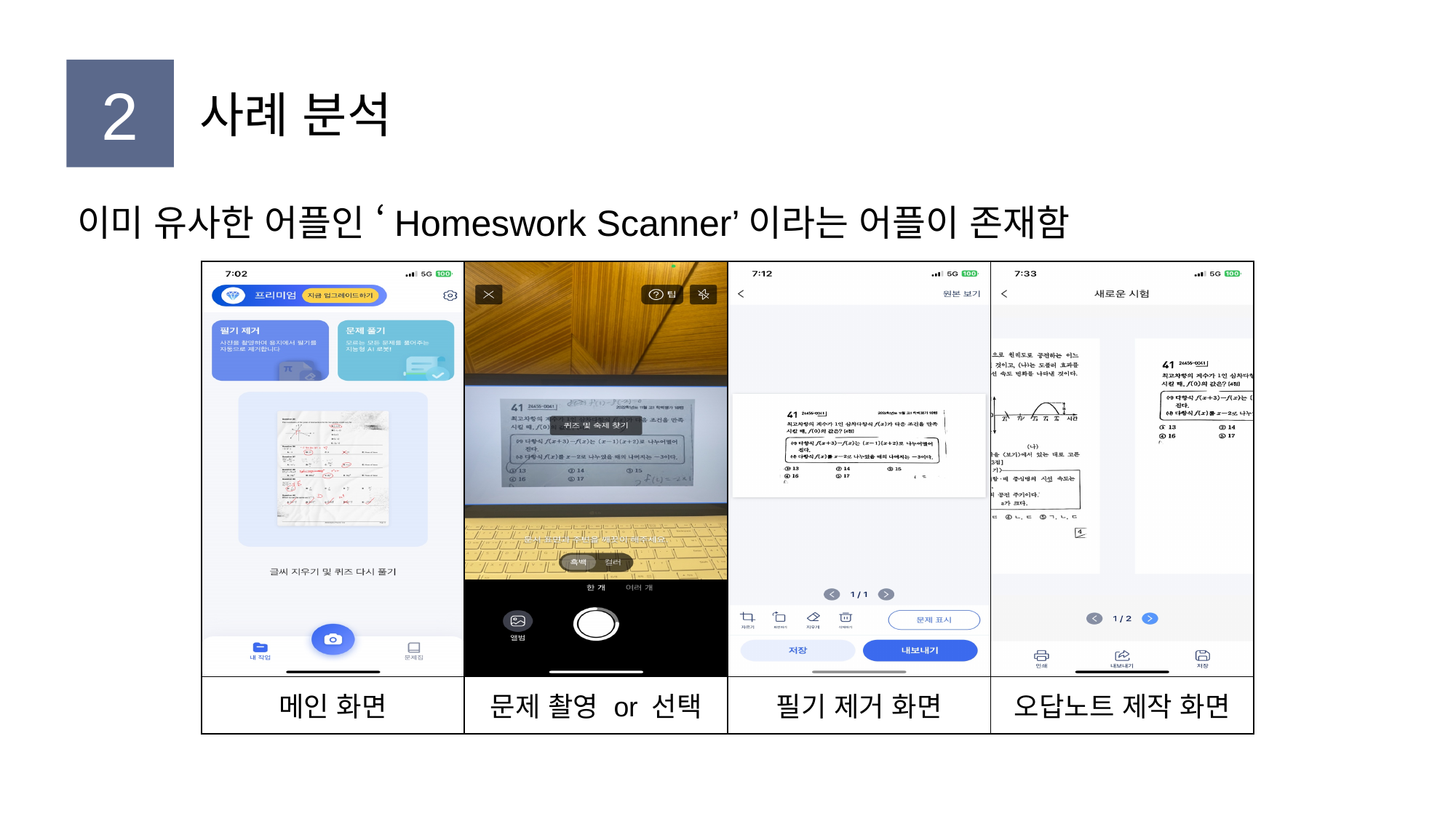

2
사례 분석
이미 유사한 어플인 ‘Homeswork Scanner’이라는 어플이 존재함
|  |  |  |  |
| --- | --- | --- | --- |
| 메인 화면 | 문제 촬영 or 선택 | 필기 제거 화면 | 오답노트 제작 화면 |